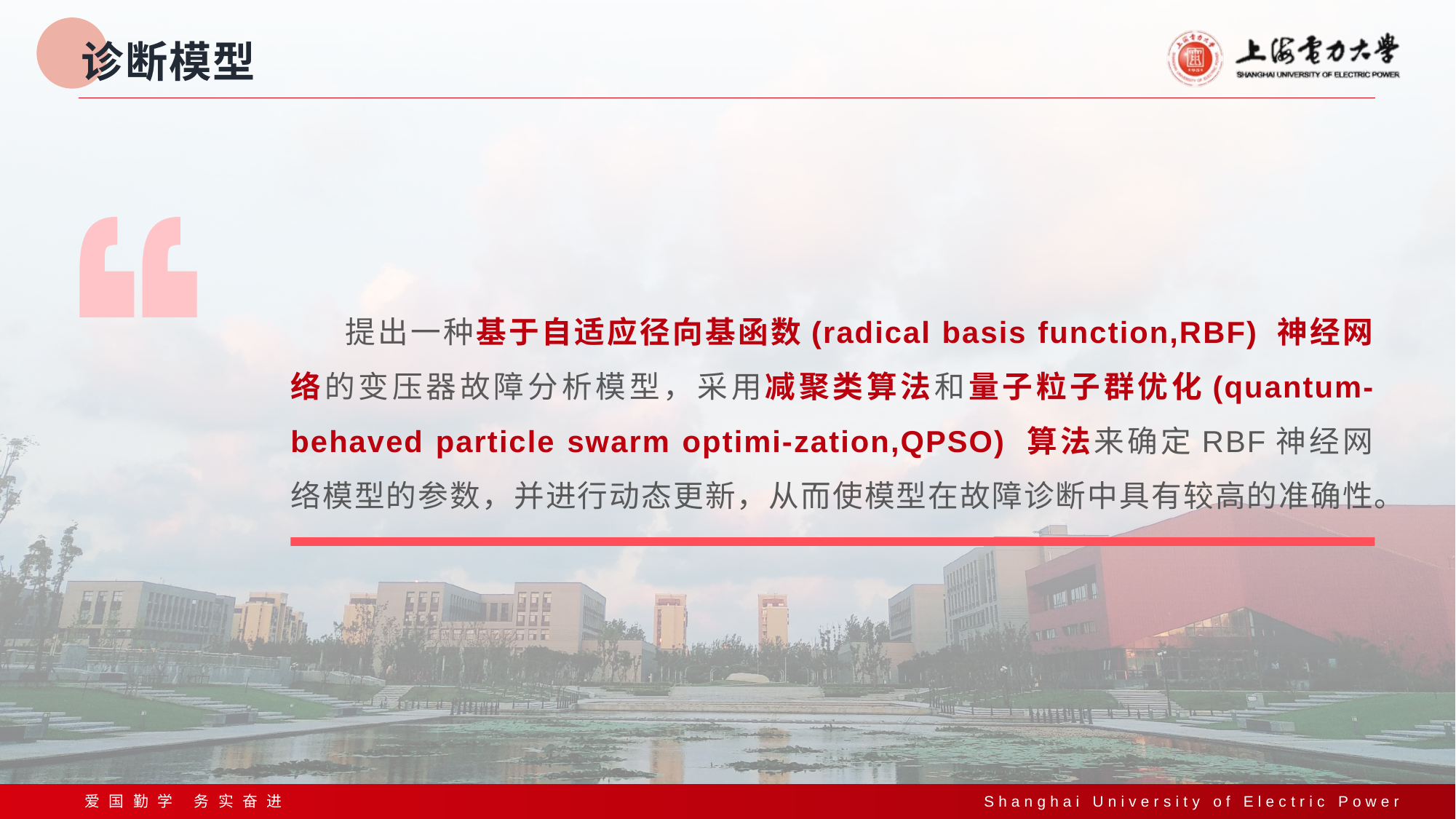

# 诊断模型

提出一种基于自适应径向基函数(radical basis function,RBF) 神经网络的变压器故障分析模型，采用减聚类算法和量子粒子群优化(quantum-behaved particle swarm optimi-zation,QPSO) 算法来确定RBF神经网络模型的参数，并进行动态更新，从而使模型在故障诊断中具有较高的准确性。